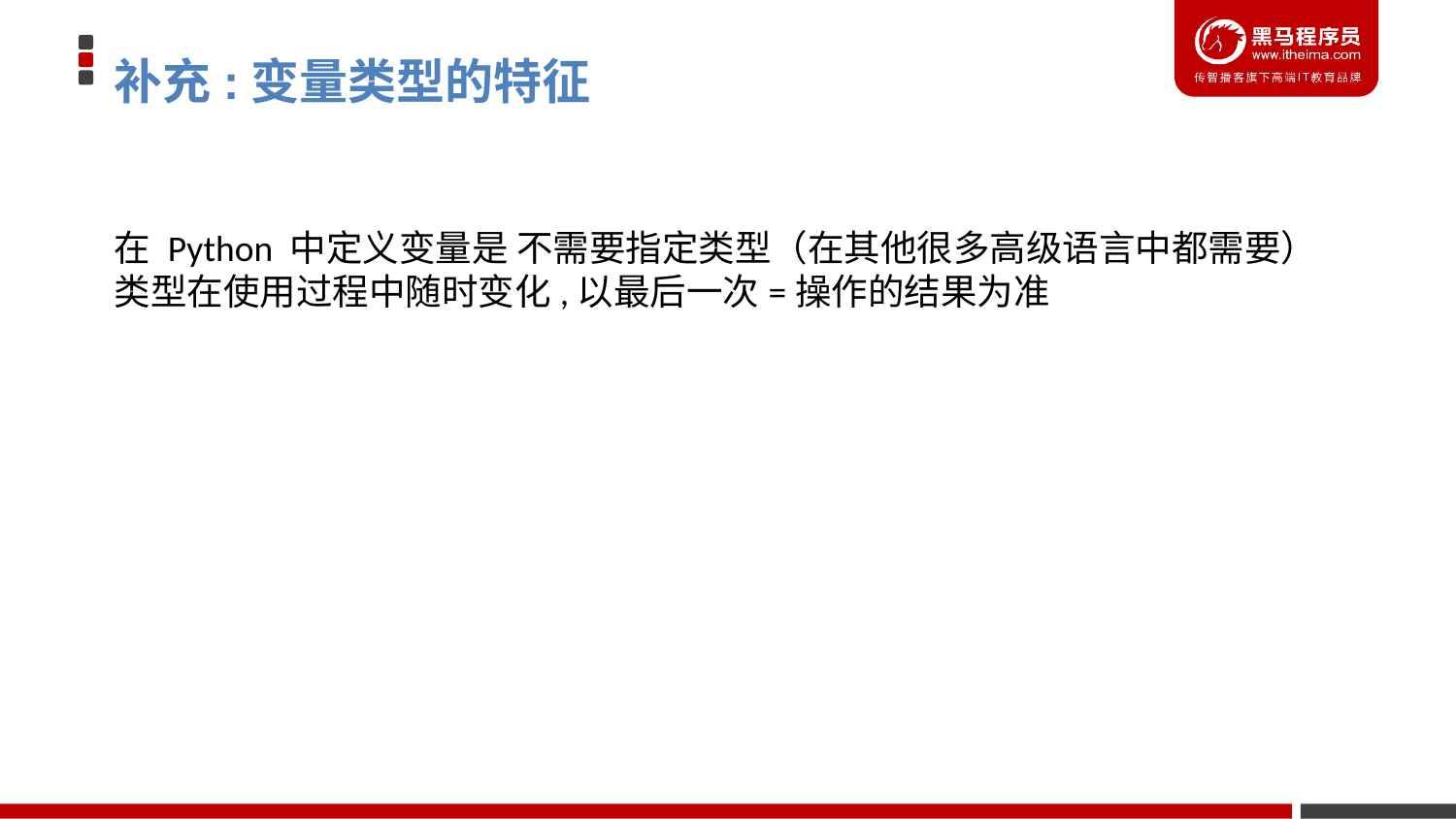

# 补充:变量类型的特征
在 Python 中定义变量是 不需要指定类型（在其他很多高级语言中都需要）
类型在使用过程中随时变化,以最后一次=操作的结果为准